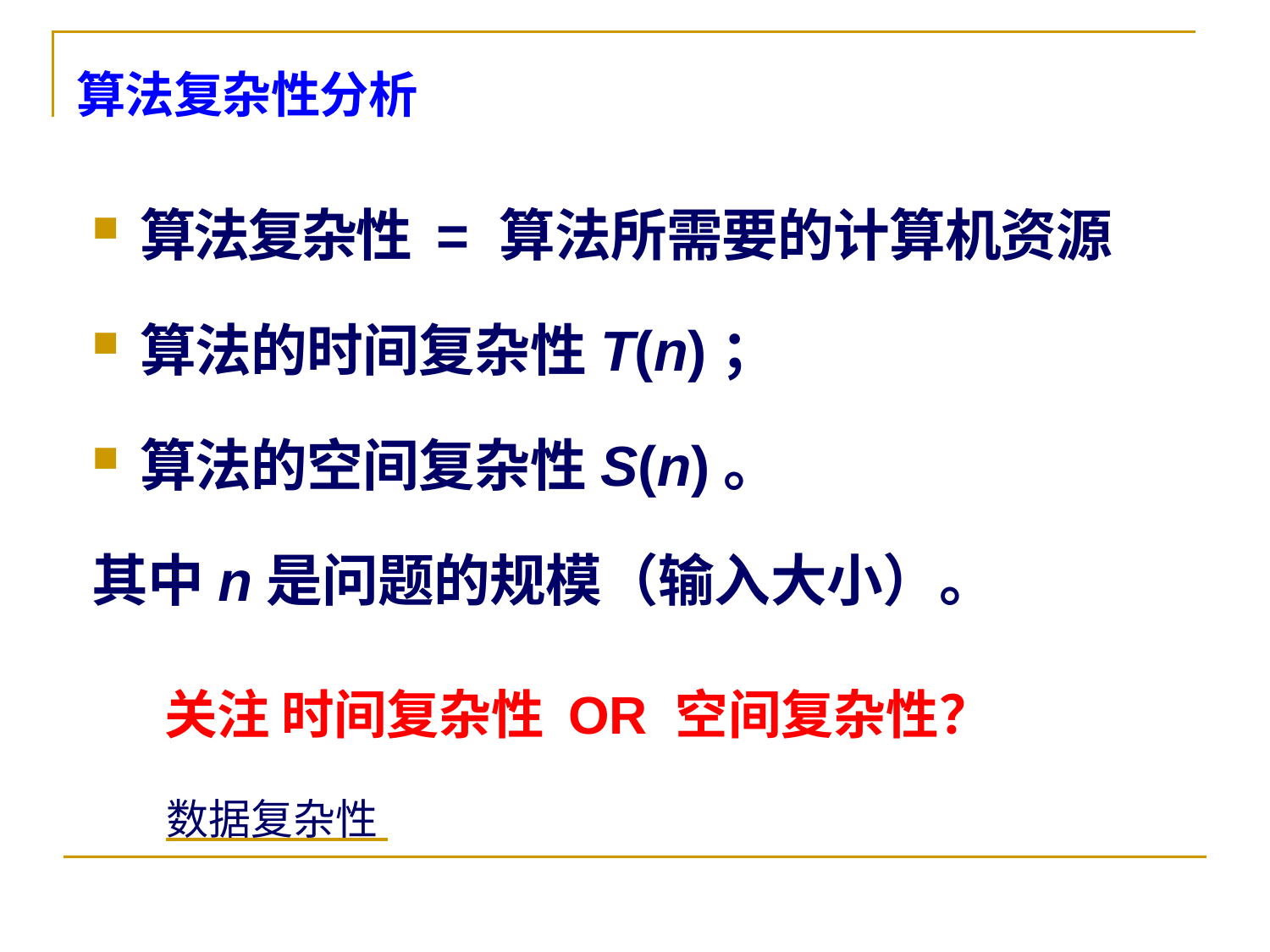

算法复杂性分析

算法复杂性 = 算法所需要的计算机资源
算法的时间复杂性T(n)；
算法的空间复杂性S(n)。
其中n是问题的规模（输入大小）。

关注 时间复杂性 OR 空间复杂性？
	数据复杂性